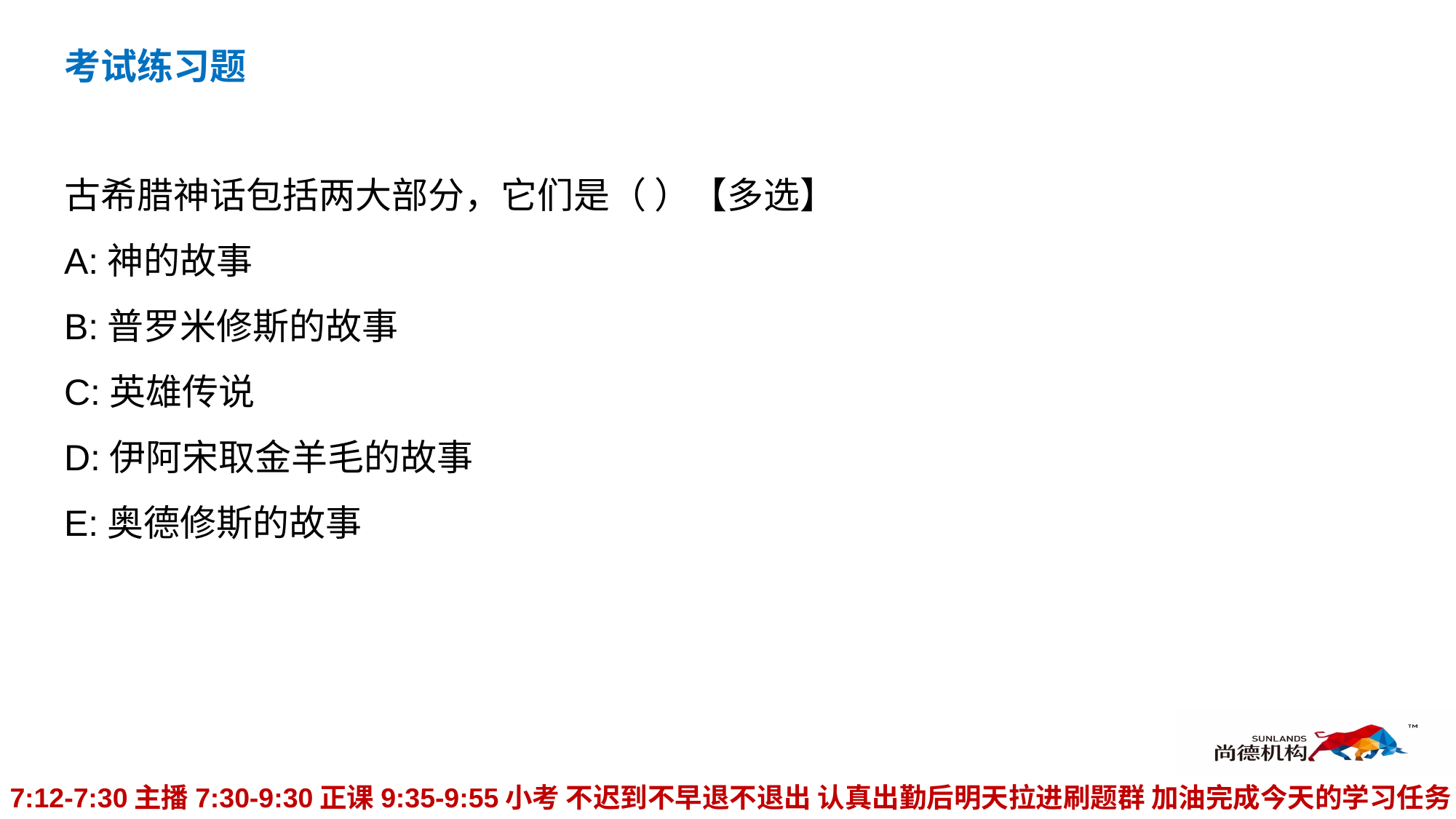

考试练习题
古希腊神话包括两大部分，它们是（ ）【多选】
A:神的故事
B:普罗米修斯的故事
C:英雄传说
D:伊阿宋取金羊毛的故事
E:奥德修斯的故事